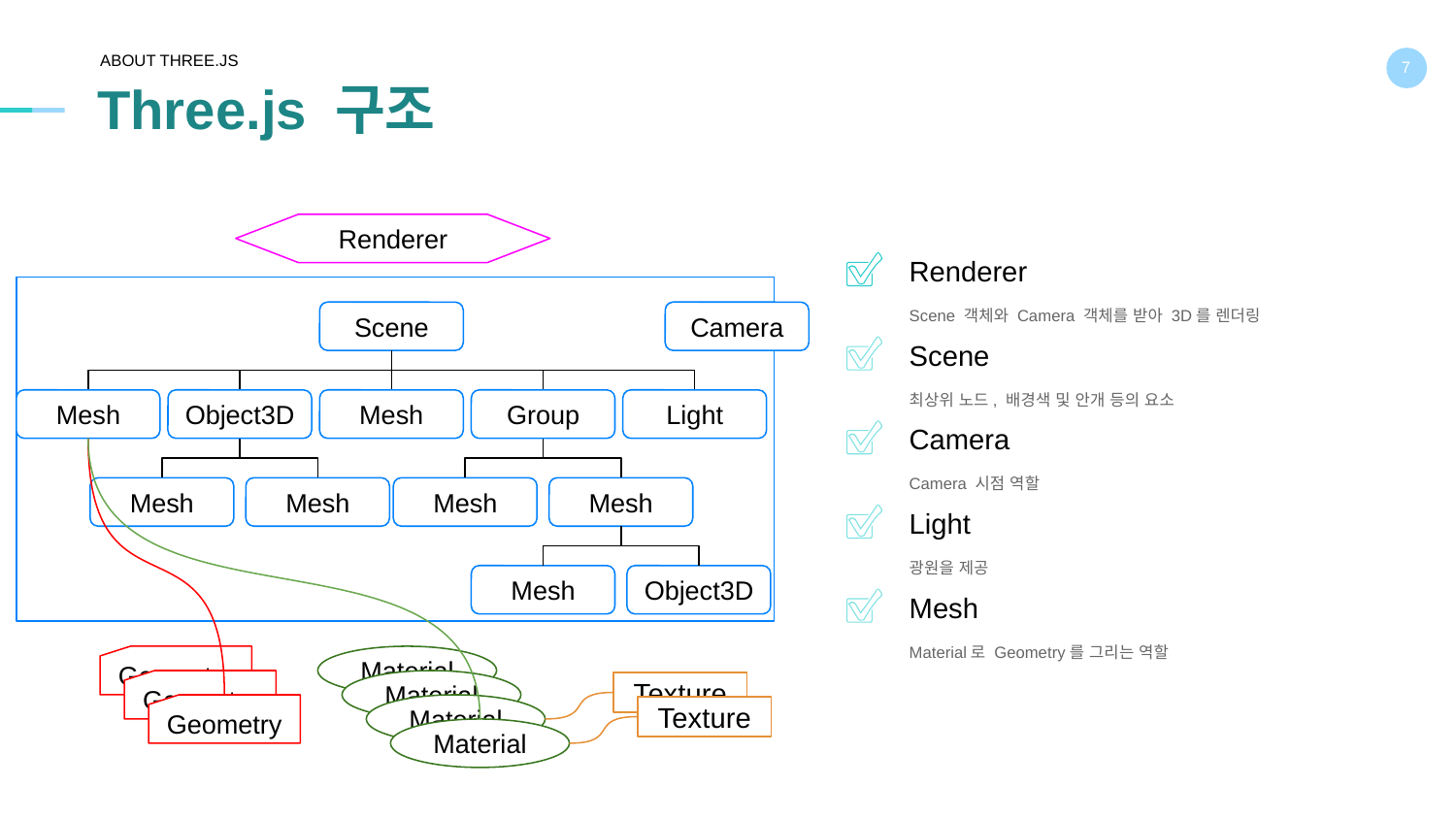

ABOUT THREE.JS
# Three.js 구조
Renderer

Renderer
Scene 객체와 Camera 객체를 받아 3D를 렌더링

Camera
Scene

Scene
최상위 노드, 배경색 및 안개 등의 요소
Mesh
Object3D
Mesh
Group
Light

Camera
Camera 시점 역할
Mesh
Mesh
Mesh
Mesh

Light
광원을 제공
Object3D
Mesh

Mesh
Material로 Geometry를 그리는 역할
Geometry
Material
Geometry
Material
Texture
Geometry
Material
Texture
Material